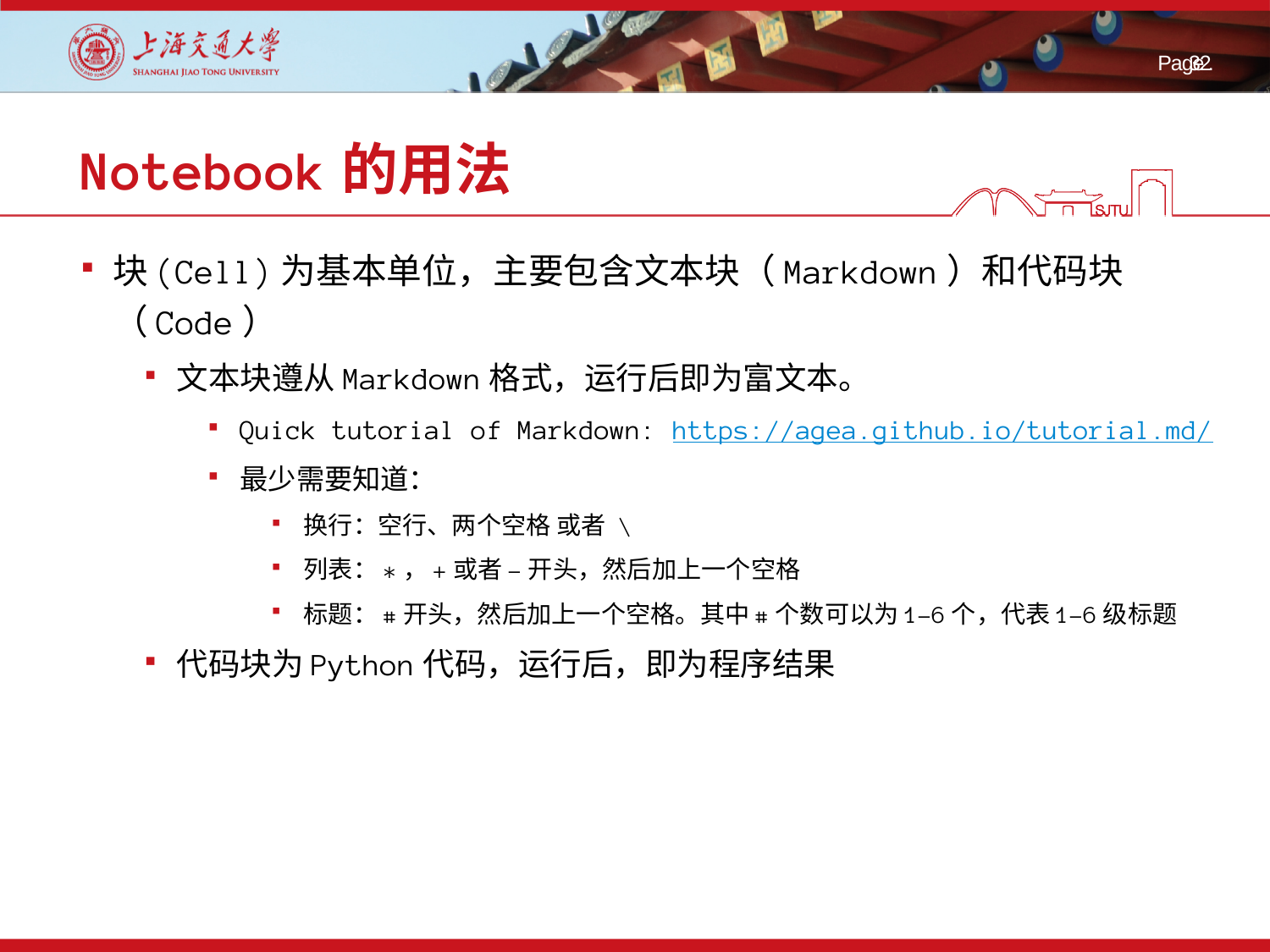

# Notebook的用法
块(Cell)为基本单位，主要包含文本块（Markdown）和代码块（Code）
文本块遵从Markdown格式，运行后即为富文本。
Quick tutorial of Markdown: https://agea.github.io/tutorial.md/
最少需要知道：
换行：空行、两个空格 或者 \
列表：*，+或者-开头，然后加上一个空格
标题：#开头，然后加上一个空格。其中#个数可以为1-6个，代表1-6级标题
代码块为Python代码，运行后，即为程序结果